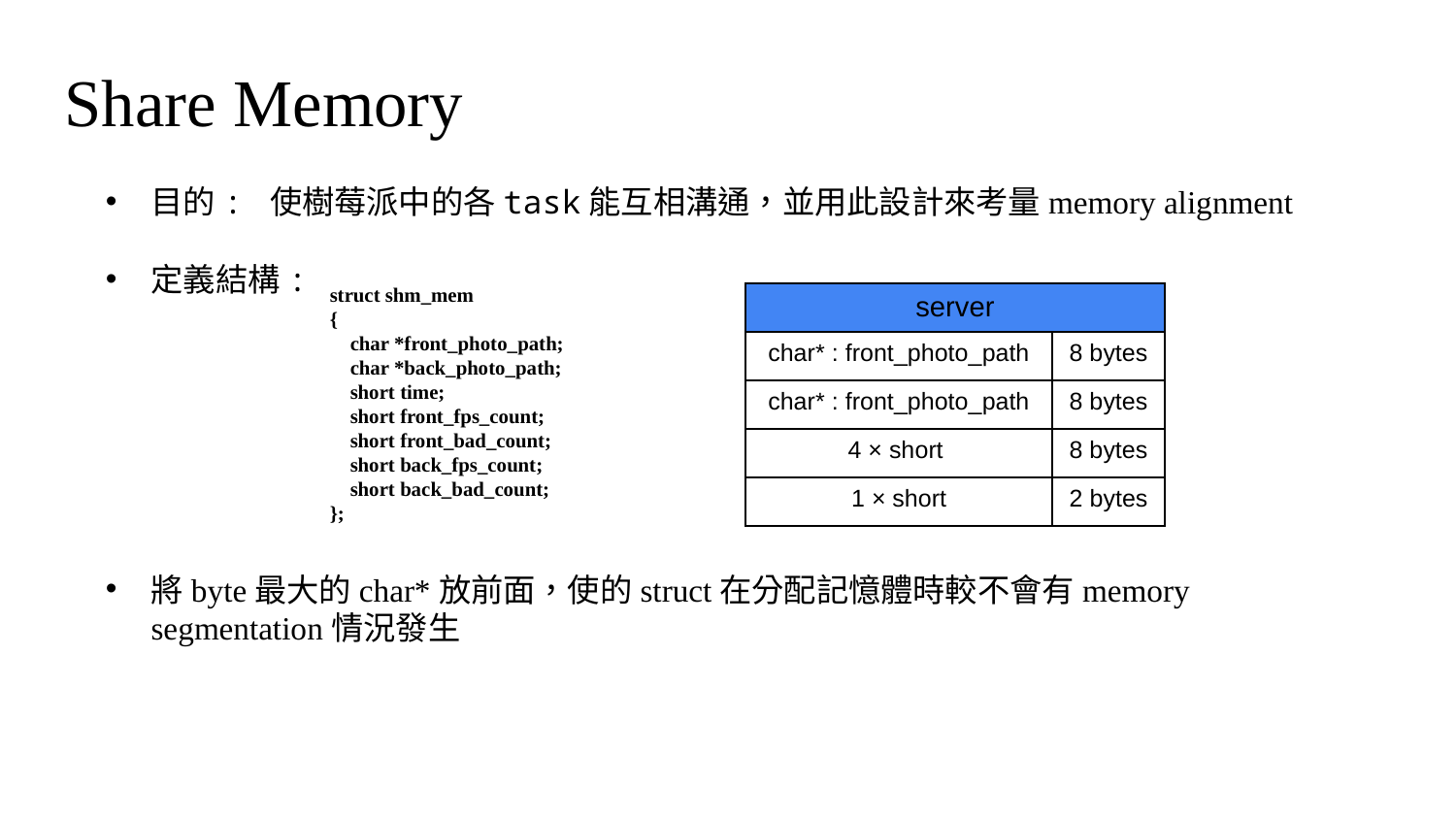

Share Memory
目的: 使樹莓派中的各task能互相溝通，並用此設計來考量memory alignment

定義結構:

將byte最大的char*放前面，使的struct在分配記憶體時較不會有memory segmentation情況發生

struct shm_mem
{
    char *front_photo_path;
    char *back_photo_path;
    short time;
    short front_fps_count;
    short front_bad_count;
    short back_fps_count;
    short back_bad_count;
};
| server |  |
| --- | --- |
| char\* : front\_photo\_path | 8 bytes |
| char\* : front\_photo\_path | 8 bytes |
| 4 × short | 8 bytes |
| 1 × short | 2 bytes |